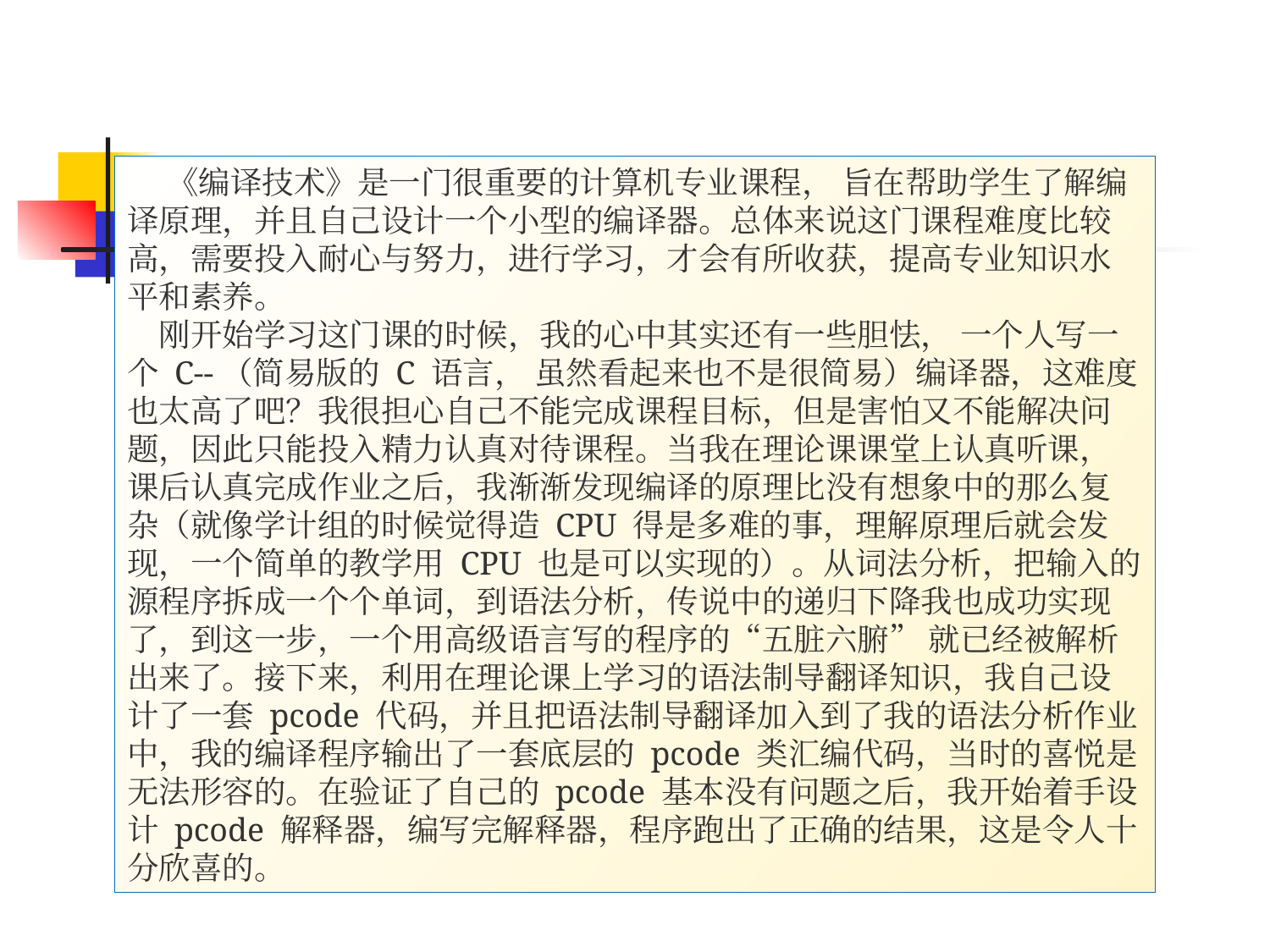

《编译技术》是一门很重要的计算机专业课程， 旨在帮助学生了解编译原理，并且自己设计一个小型的编译器。总体来说这门课程难度比较高，需要投入耐心与努力，进行学习，才会有所收获，提高专业知识水平和素养。
   刚开始学习这门课的时候，我的心中其实还有一些胆怯， 一个人写一个 C--（简易版的 C 语言， 虽然看起来也不是很简易）编译器，这难度也太高了吧？我很担心自己不能完成课程目标，但是害怕又不能解决问题，因此只能投入精力认真对待课程。当我在理论课课堂上认真听课，课后认真完成作业之后，我渐渐发现编译的原理比没有想象中的那么复杂（就像学计组的时候觉得造 CPU 得是多难的事，理解原理后就会发现，一个简单的教学用 CPU 也是可以实现的）。从词法分析，把输入的源程序拆成一个个单词，到语法分析，传说中的递归下降我也成功实现了，到这一步，一个用高级语言写的程序的“五脏六腑” 就已经被解析出来了。接下来，利用在理论课上学习的语法制导翻译知识，我自己设计了一套 pcode 代码，并且把语法制导翻译加入到了我的语法分析作业中，我的编译程序输出了一套底层的 pcode 类汇编代码，当时的喜悦是无法形容的。在验证了自己的 pcode 基本没有问题之后，我开始着手设计 pcode 解释器，编写完解释器，程序跑出了正确的结果，这是令人十分欣喜的。